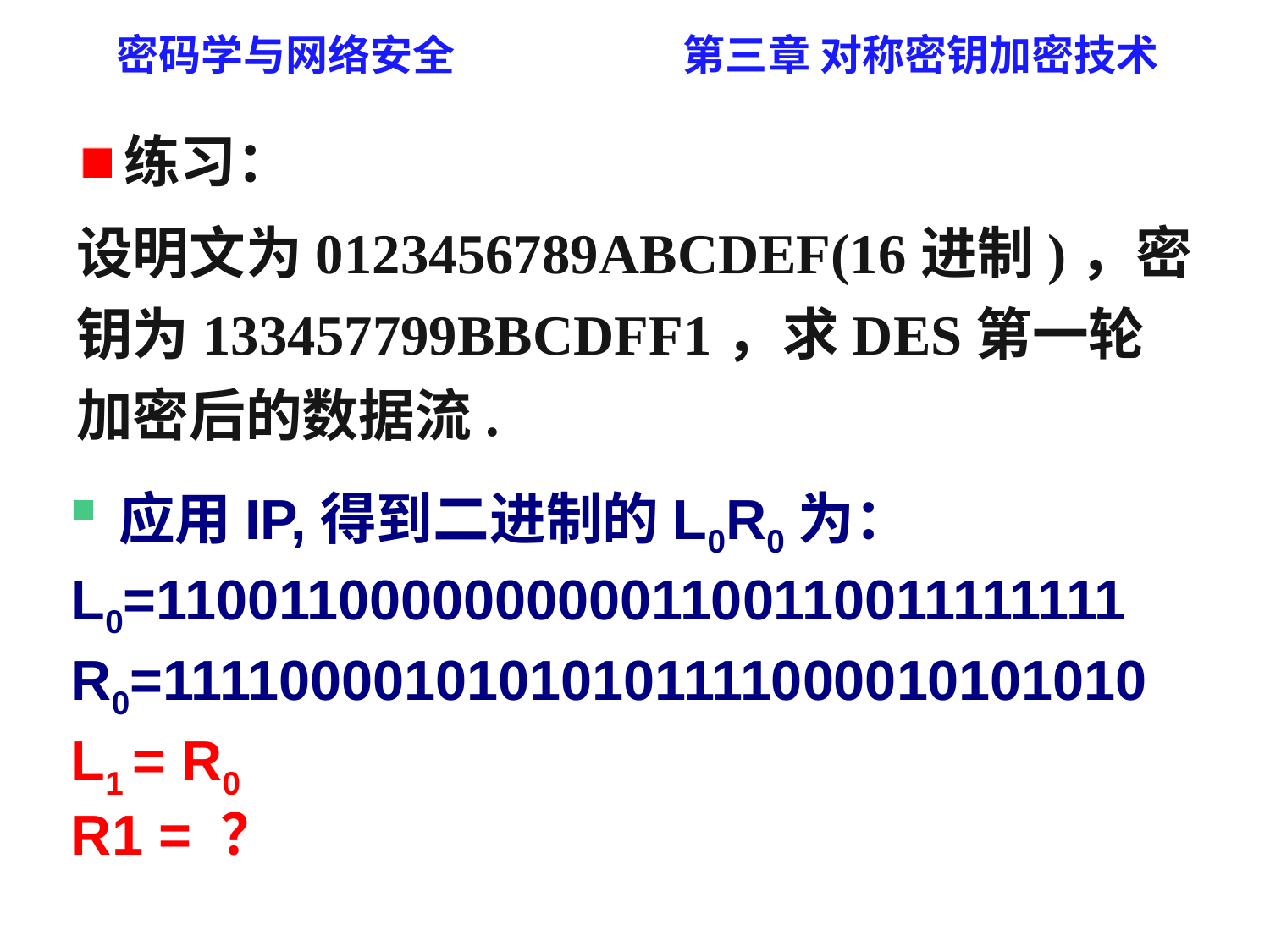

练习：
设明文为0123456789ABCDEF(16进制)，密钥为133457799BBCDFF1，求DES第一轮加密后的数据流.

应用IP,得到二进制的L0R0为：
L0=11001100000000001100110011111111
R0=11110000101010101111000010101010
L1 = R0
R1 = ？